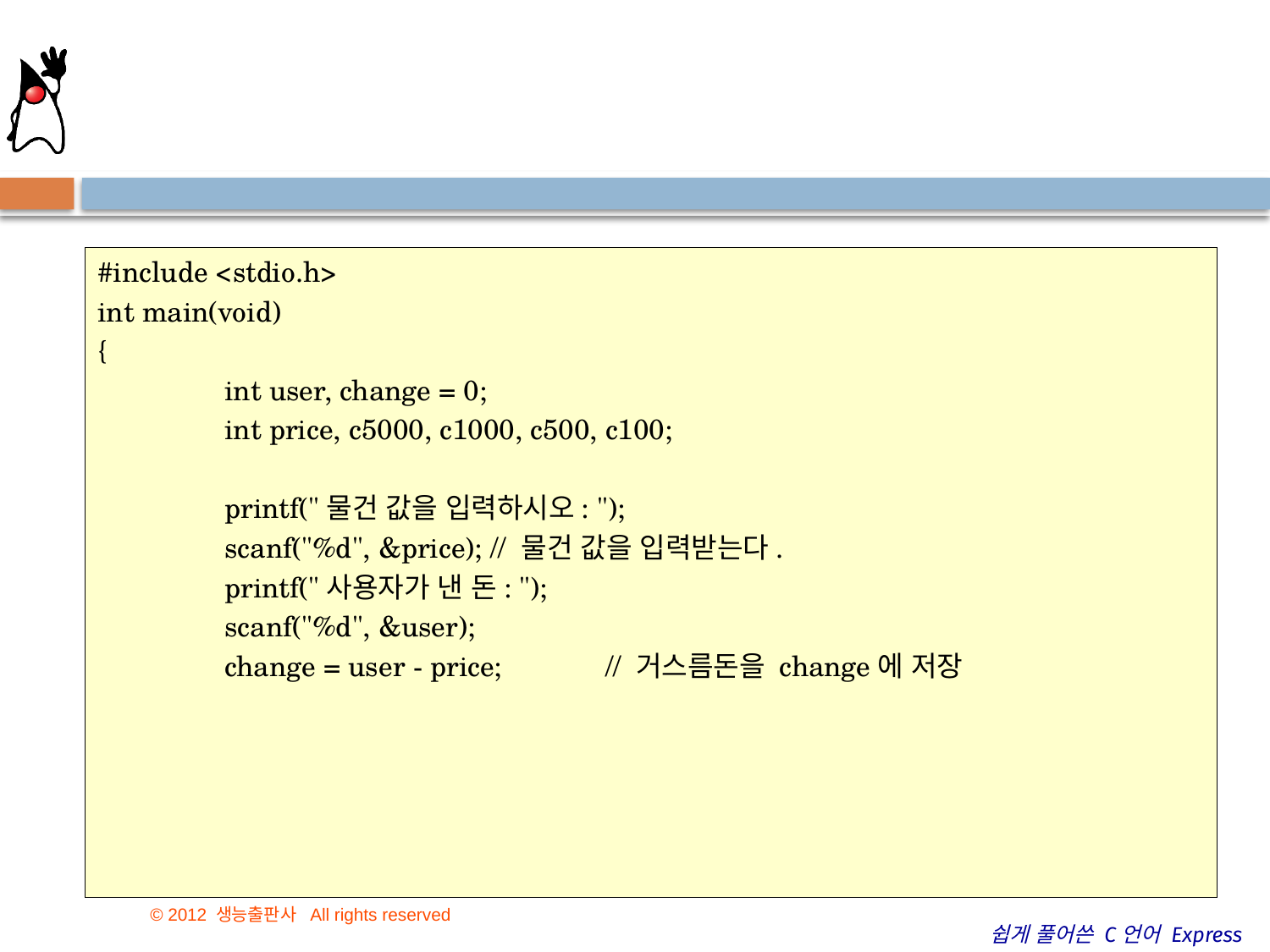

#include <stdio.h>
int main(void)
{
	int user, change = 0;
	int price, c5000, c1000, c500, c100;

	printf("물건 값을 입력하시오: ");
	scanf("%d", &price); // 물건 값을 입력받는다.
	printf("사용자가 낸 돈: ");
	scanf("%d", &user);
	change = user - price;	// 거스름돈을 change에 저장